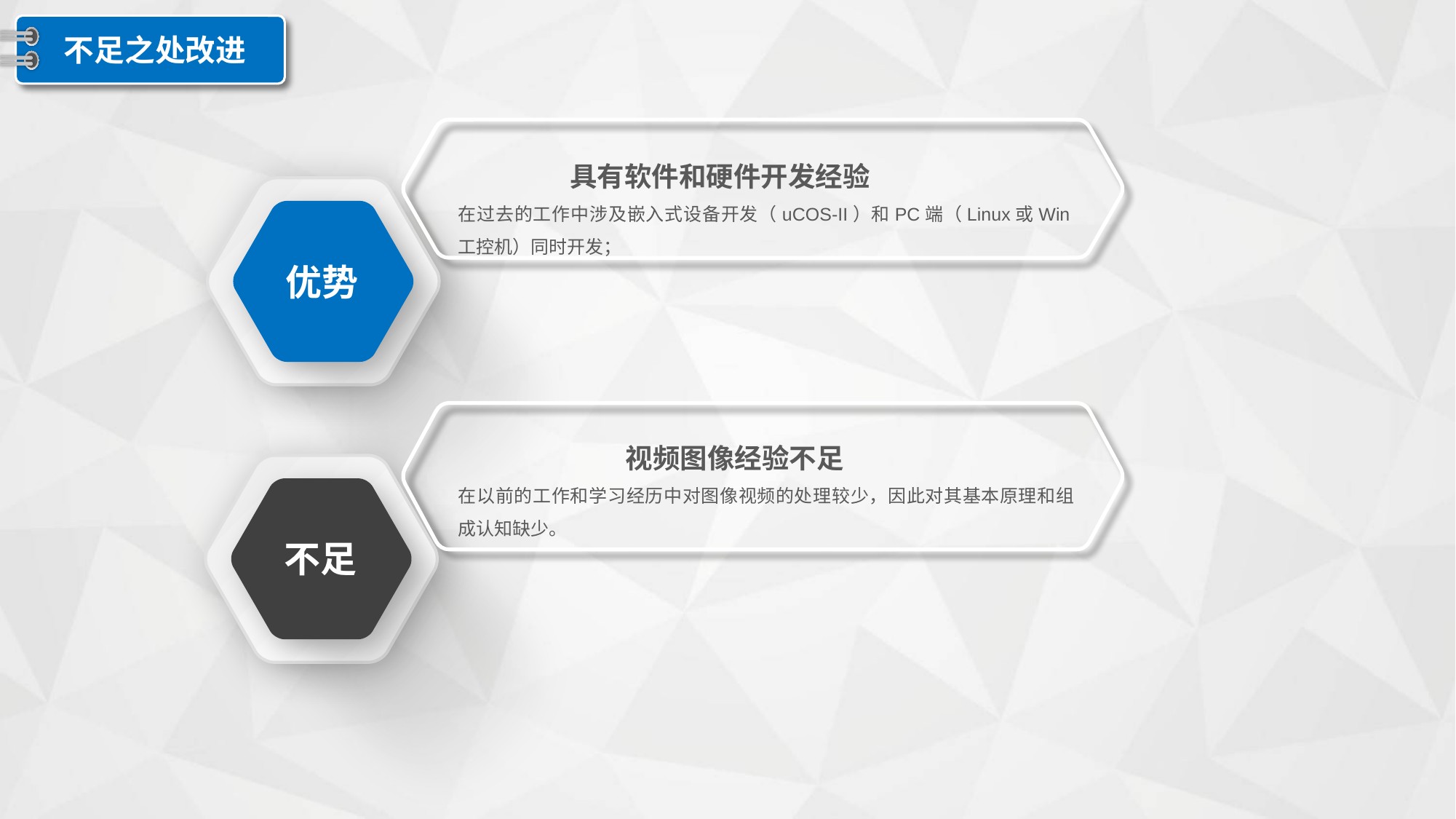

不足之处改进

                 具有软件和硬件开发经验
在过去的工作中涉及嵌入式设备开发（uCOS-II）和PC端（Linux或Win工控机）同时开发；

优势

                          视频图像经验不足
在以前的工作和学习经历中对图像视频的处理较少，因此对其基本原理和组成认知缺少。

不足